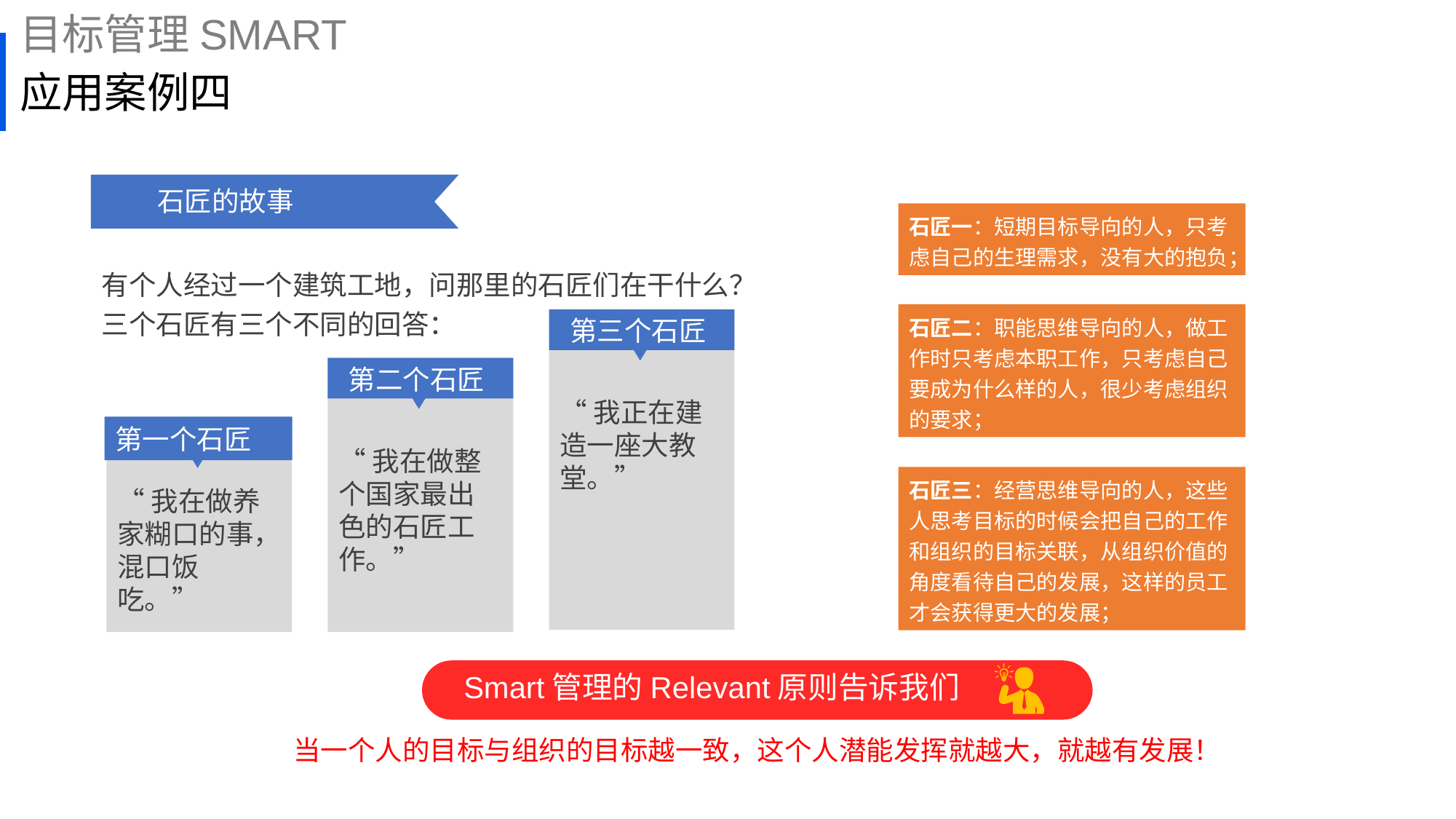

目标管理SMART
# 应用案例四

石匠的故事
石匠一：短期目标导向的人，只考虑自己的生理需求，没有大的抱负；
有个人经过一个建筑工地，问那里的石匠们在干什么？
三个石匠有三个不同的回答：
石匠二：职能思维导向的人，做工作时只考虑本职工作，只考虑自己要成为什么样的人，很少考虑组织的要求；
第三个石匠

第二个石匠

“我正在建造一座大教堂。”

第一个石匠

“我在做养家糊口的事，混口饭吃。”
“我在做整个国家最出色的石匠工作。”
石匠三：经营思维导向的人，这些人思考目标的时候会把自己的工作和组织的目标关联，从组织价值的角度看待自己的发展，这样的员工才会获得更大的发展；

Smart管理的Relevant原则告诉我们

当一个人的目标与组织的目标越一致，这个人潜能发挥就越大，就越有发展！